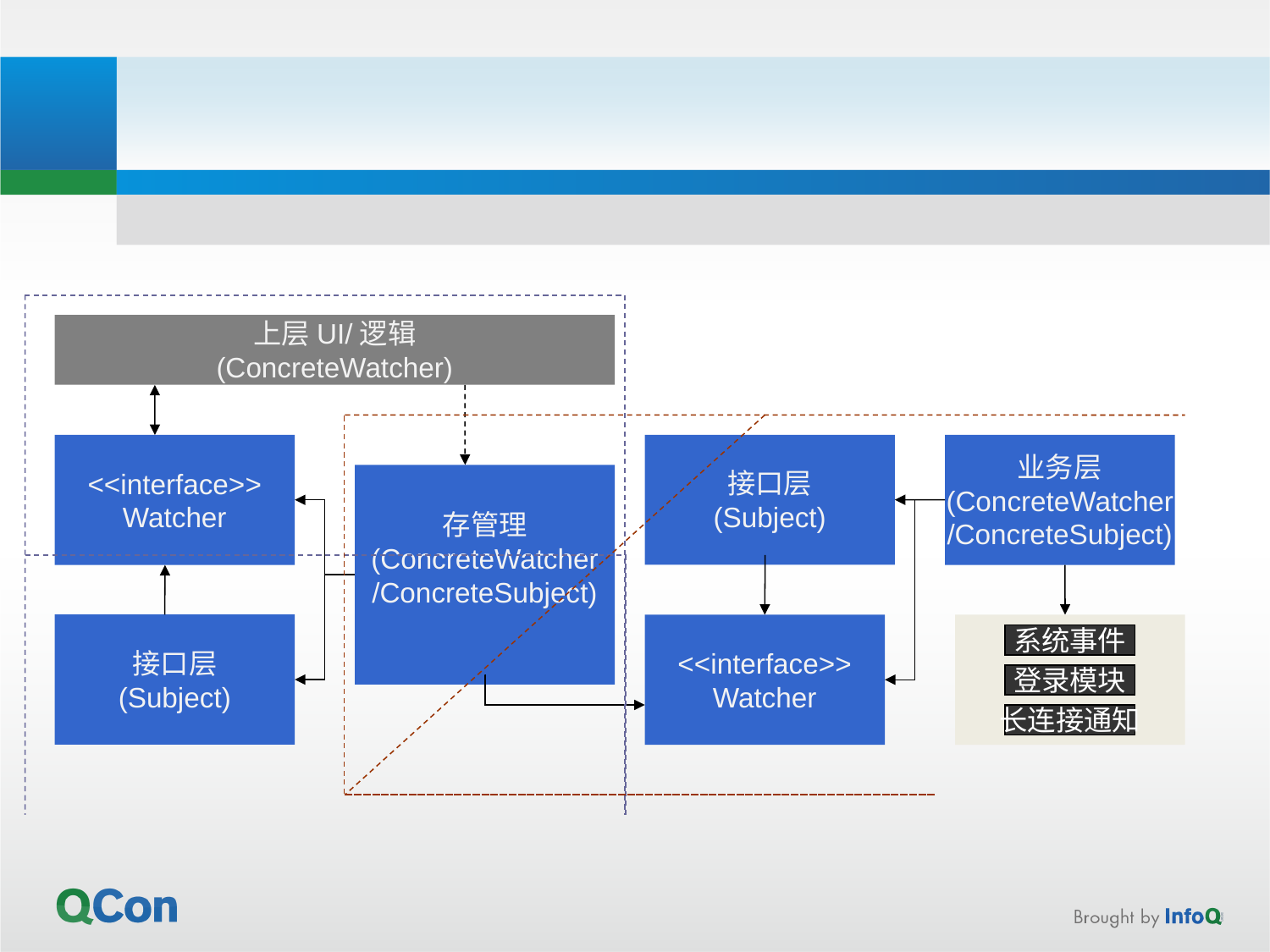

上层UI/逻辑
(ConcreteWatcher)

<<interface>>
Watcher

接口层
(Subject)

业务层
(ConcreteWatcher
/ConcreteSubject)

存管理
(ConcreteWatcher
/ConcreteSubject)

接口层
(Subject)

<<interface>>
Watcher

系统事件
登录模块
长连接通知